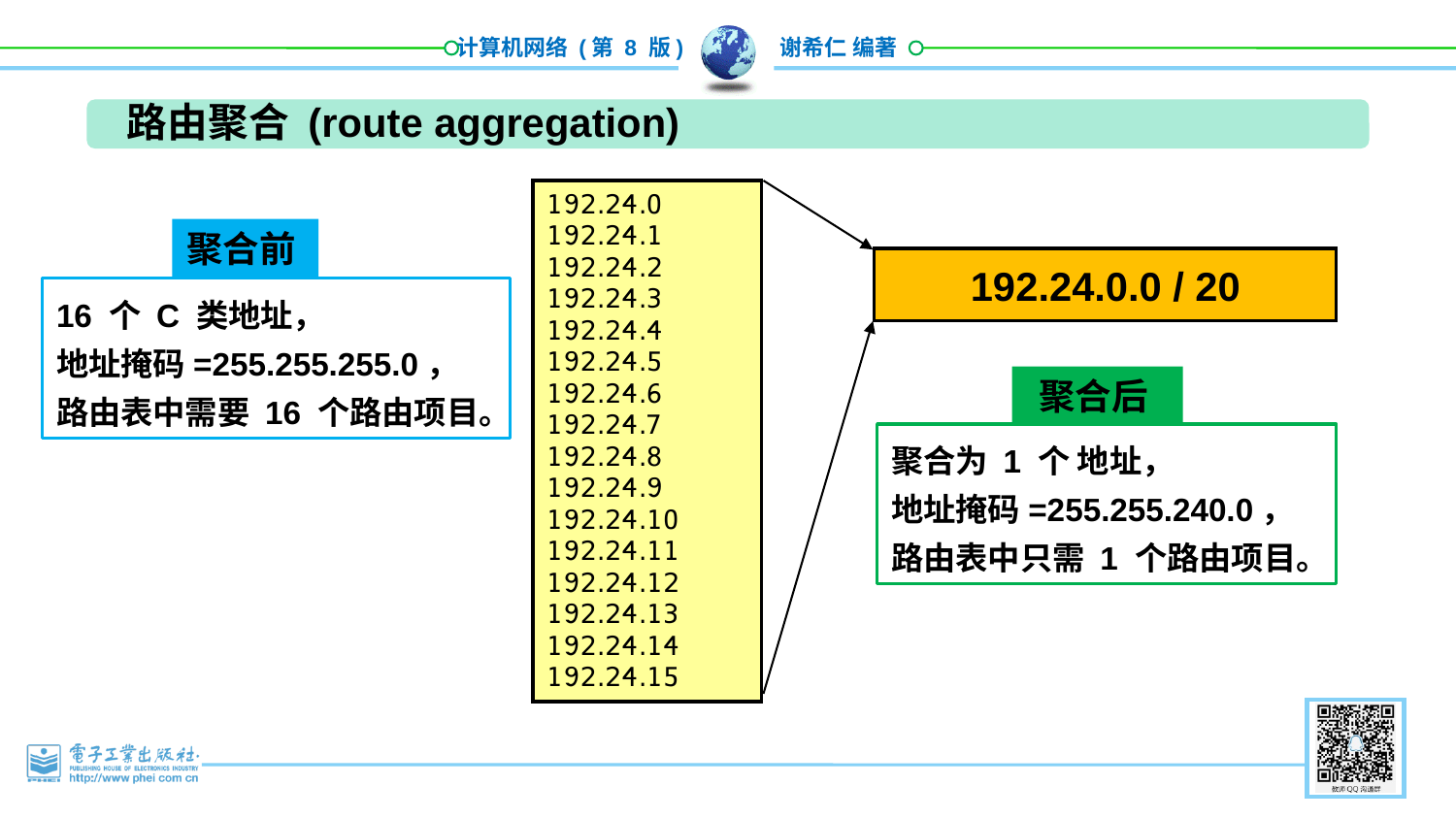

路由聚合 (route aggregation)

192.24.0
192.24.1
192.24.2
192.24.3
192.24.4
192.24.5
192.24.6
192.24.7
192.24.8
192.24.9
192.24.10
192.24.11
192.24.12
192.24.13
192.24.14
192.24.15

聚合前
16 个 C 类地址，
地址掩码=255.255.255.0，
路由表中需要 16 个路由项目。
192.24.0.0 / 20
聚合后
聚合为 1 个 地址，
地址掩码=255.255.240.0，
路由表中只需 1 个路由项目。